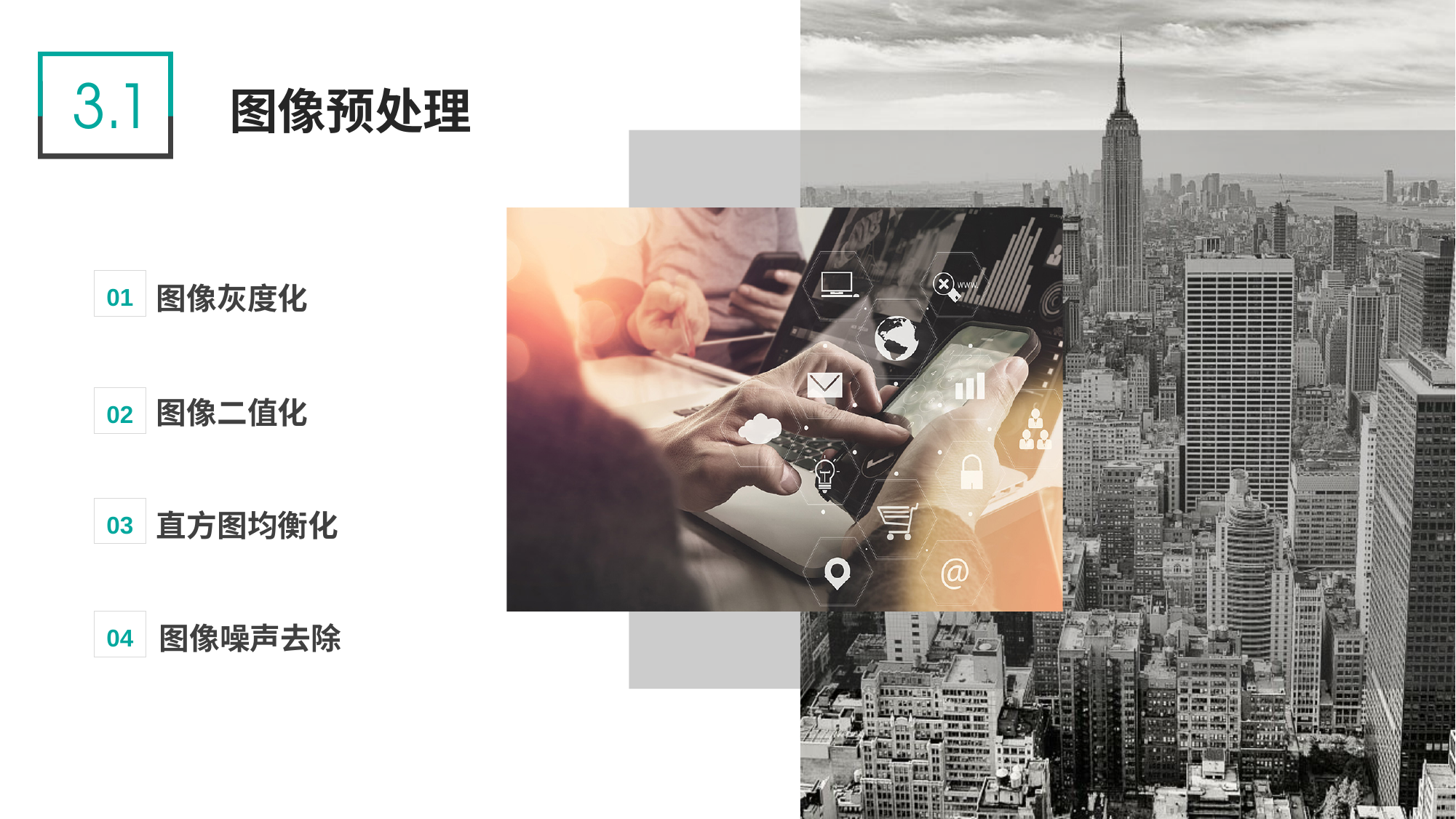

3.1
  图像预处理

图像灰度化
01
图像二值化
02
直方图均衡化
03
图像噪声去除
04